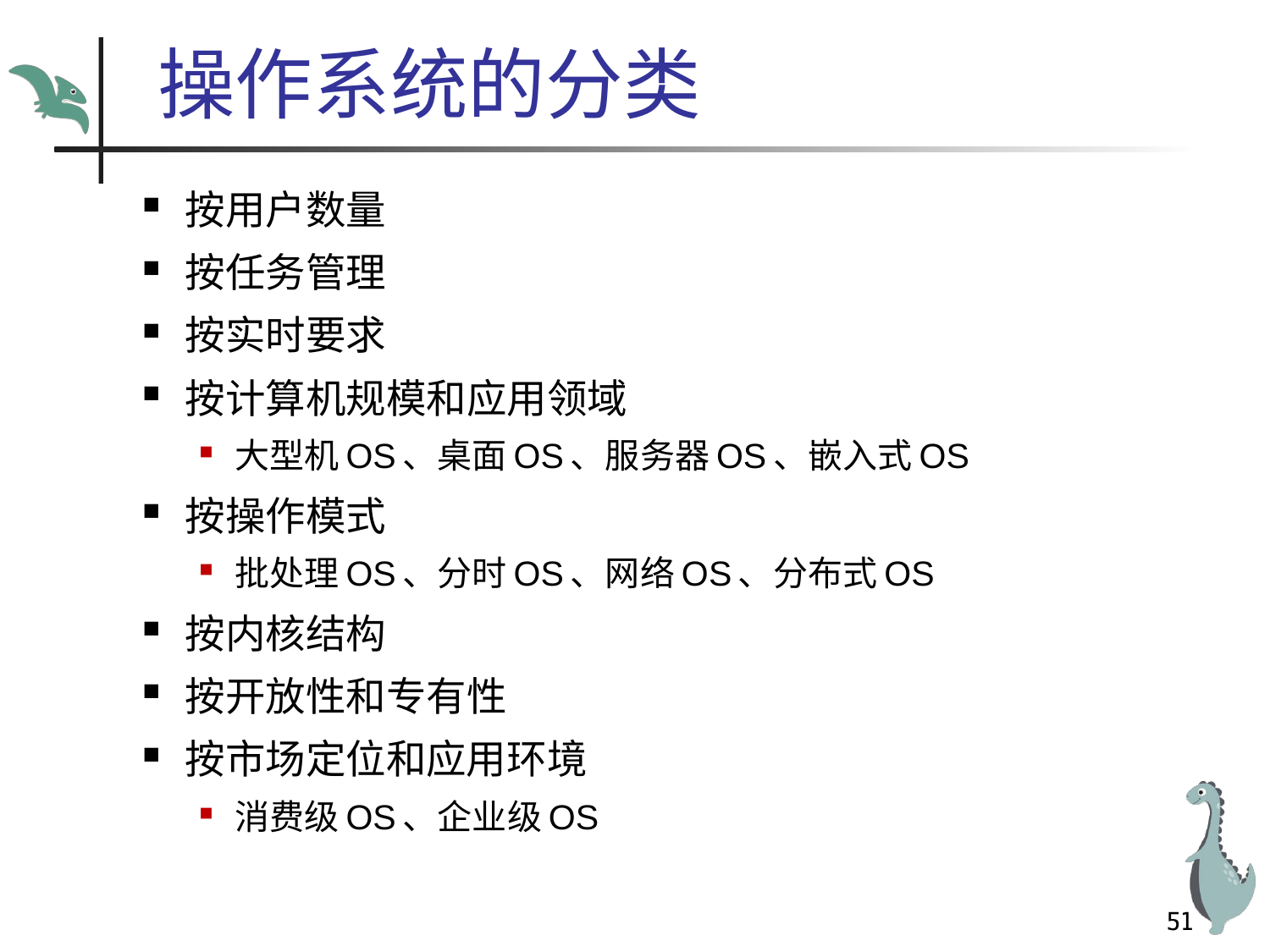

# 操作系统的分类
按用户数量
按任务管理
按实时要求
按计算机规模和应用领域
大型机OS、桌面OS、服务器OS、嵌入式OS
按操作模式
批处理OS、分时OS、网络OS、分布式OS
按内核结构
按开放性和专有性
按市场定位和应用环境
消费级OS、企业级OS
51